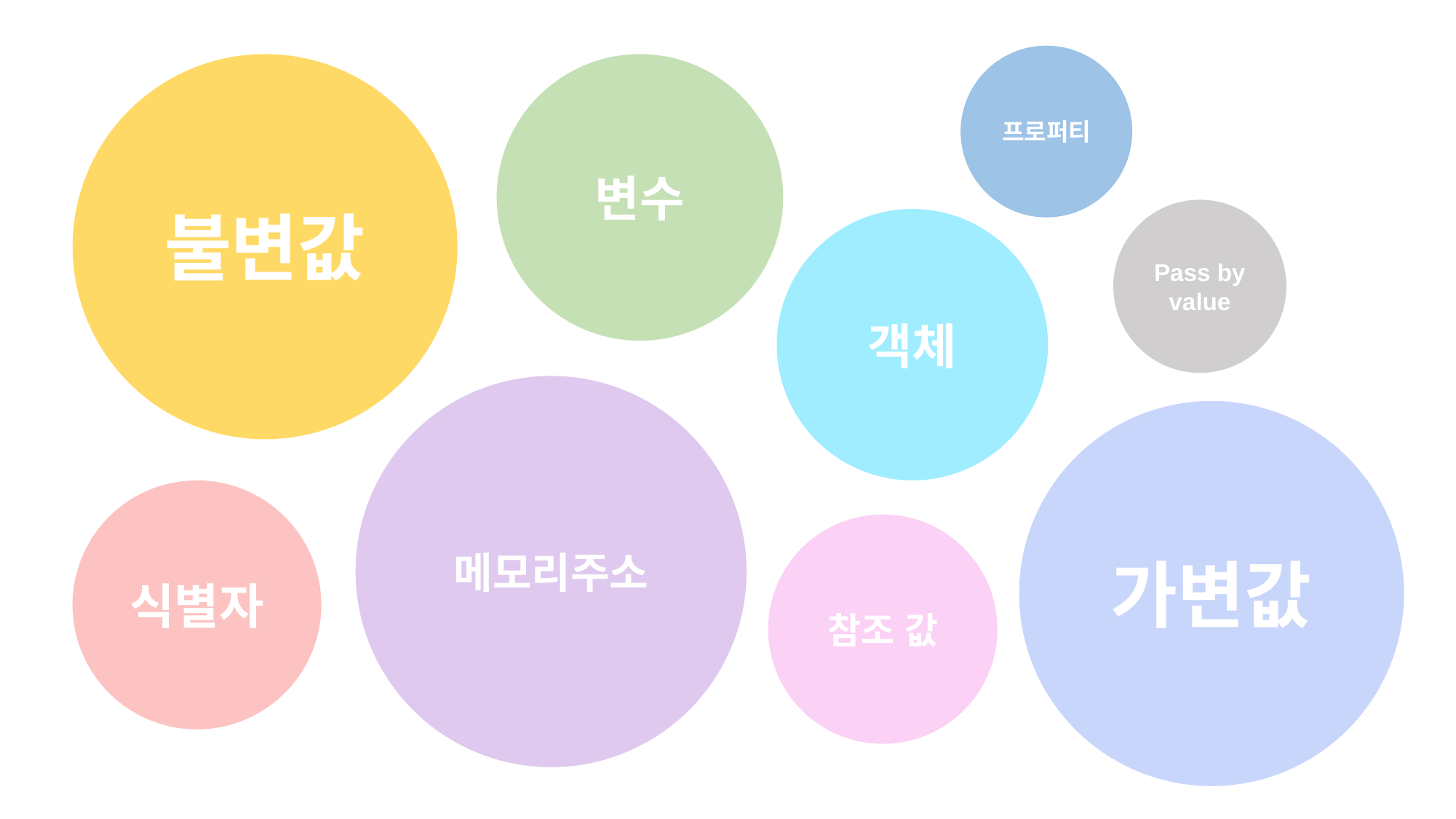

프로퍼티

불변값
변수
Pass by value
객체
메모리주소

가변값
식별자
참조 값